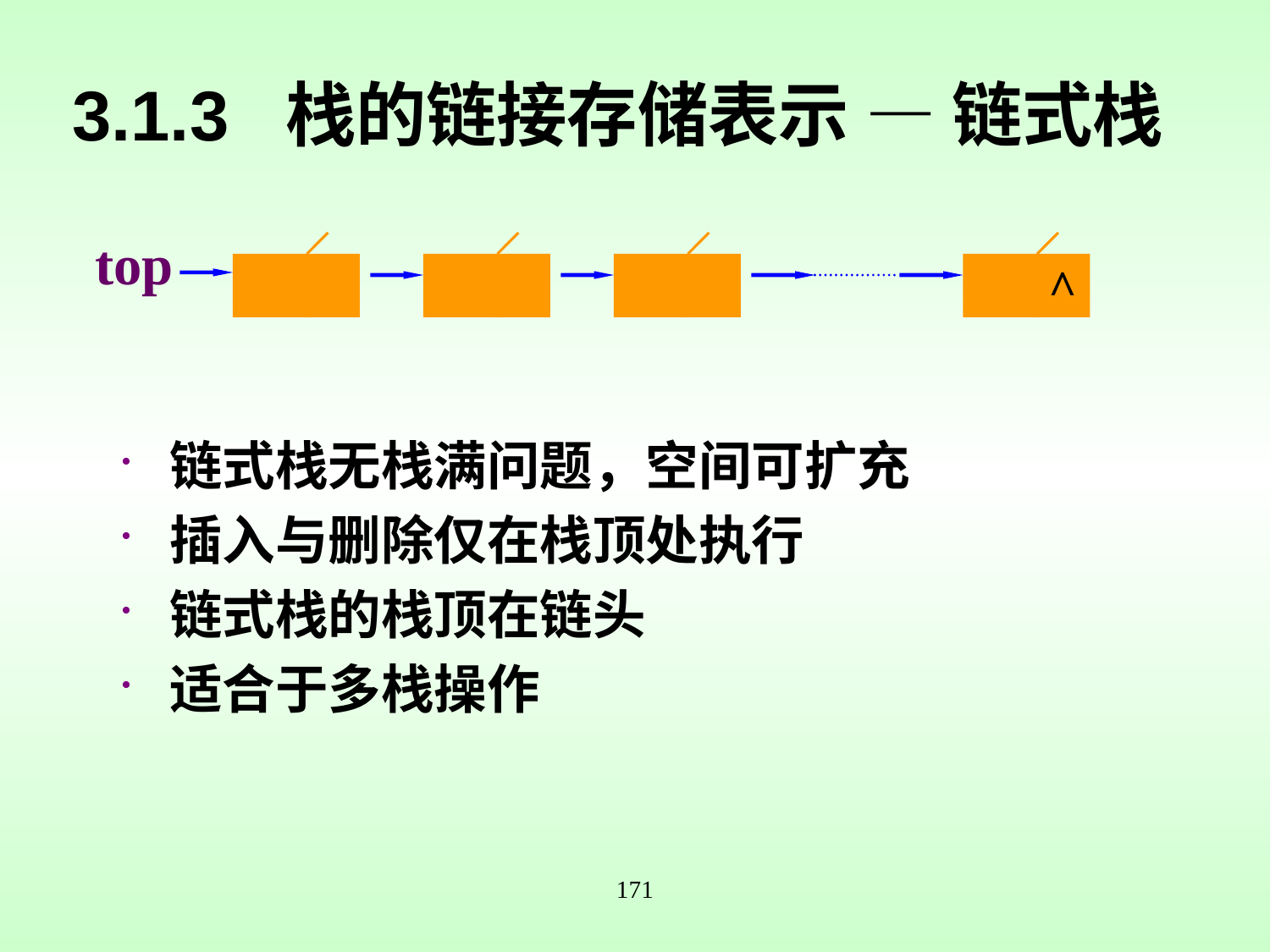

# 3.1.3  栈的链接存储表示 — 链式栈
top

      ^

链式栈无栈满问题，空间可扩充
插入与删除仅在栈顶处执行
链式栈的栈顶在链头
适合于多栈操作
171